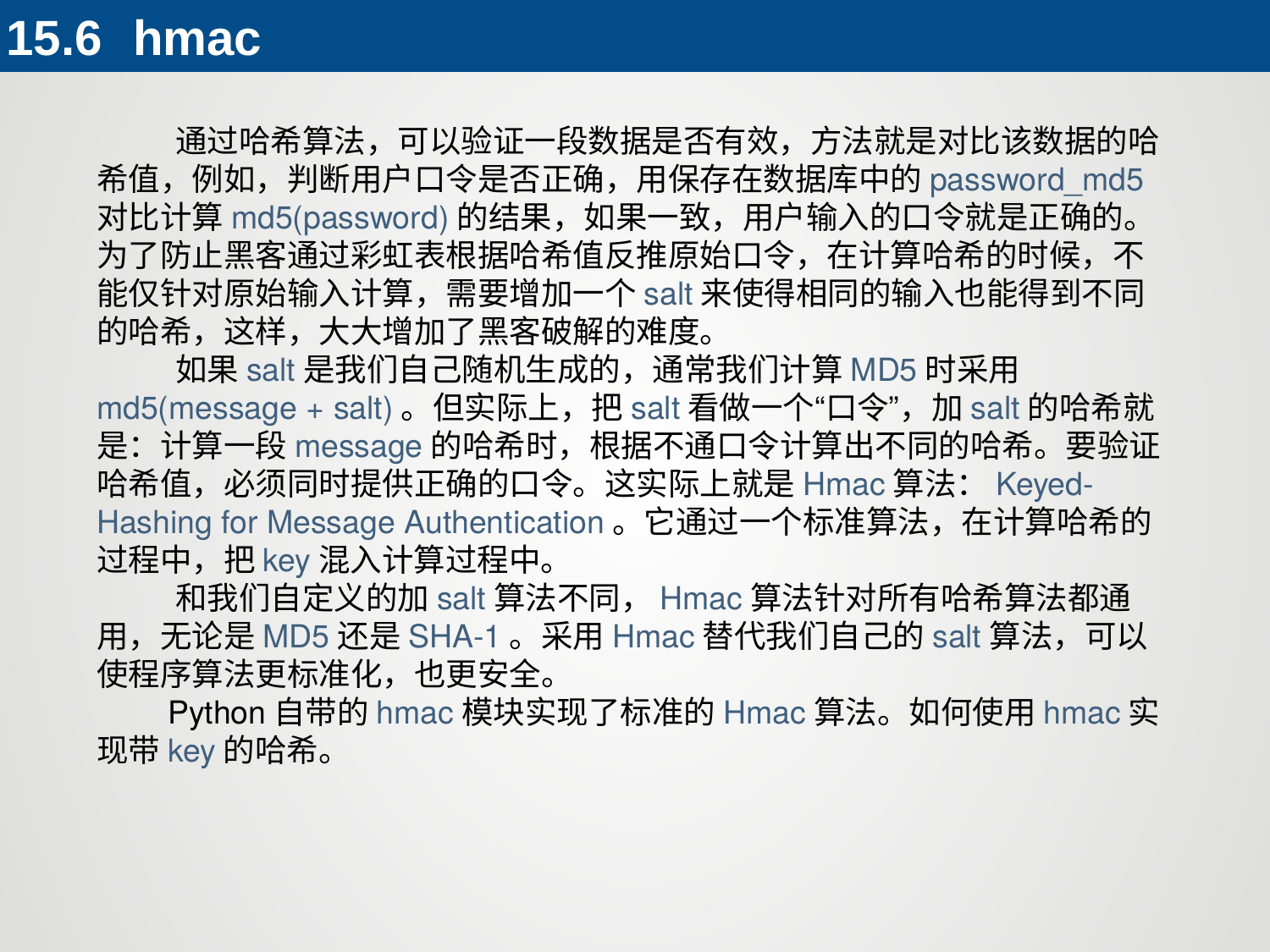

15.6 	hmac
        通过哈希算法，可以验证一段数据是否有效，方法就是对比该数据的哈希值，例如，判断用户口令是否正确，用保存在数据库中的password_md5对比计算md5(password)的结果，如果一致，用户输入的口令就是正确的。为了防止黑客通过彩虹表根据哈希值反推原始口令，在计算哈希的时候，不能仅针对原始输入计算，需要增加一个salt来使得相同的输入也能得到不同的哈希，这样，大大增加了黑客破解的难度。
        如果salt是我们自己随机生成的，通常我们计算MD5时采用md5(message + salt)。但实际上，把salt看做一个“口令”，加salt的哈希就是：计算一段message的哈希时，根据不通口令计算出不同的哈希。要验证哈希值，必须同时提供正确的口令。这实际上就是Hmac算法：Keyed-Hashing for Message Authentication。它通过一个标准算法，在计算哈希的过程中，把key混入计算过程中。
        和我们自定义的加salt算法不同，Hmac算法针对所有哈希算法都通用，无论是MD5还是SHA-1。采用Hmac替代我们自己的salt算法，可以使程序算法更标准化，也更安全。
        Python自带的hmac模块实现了标准的Hmac算法。如何使用hmac实现带key的哈希。